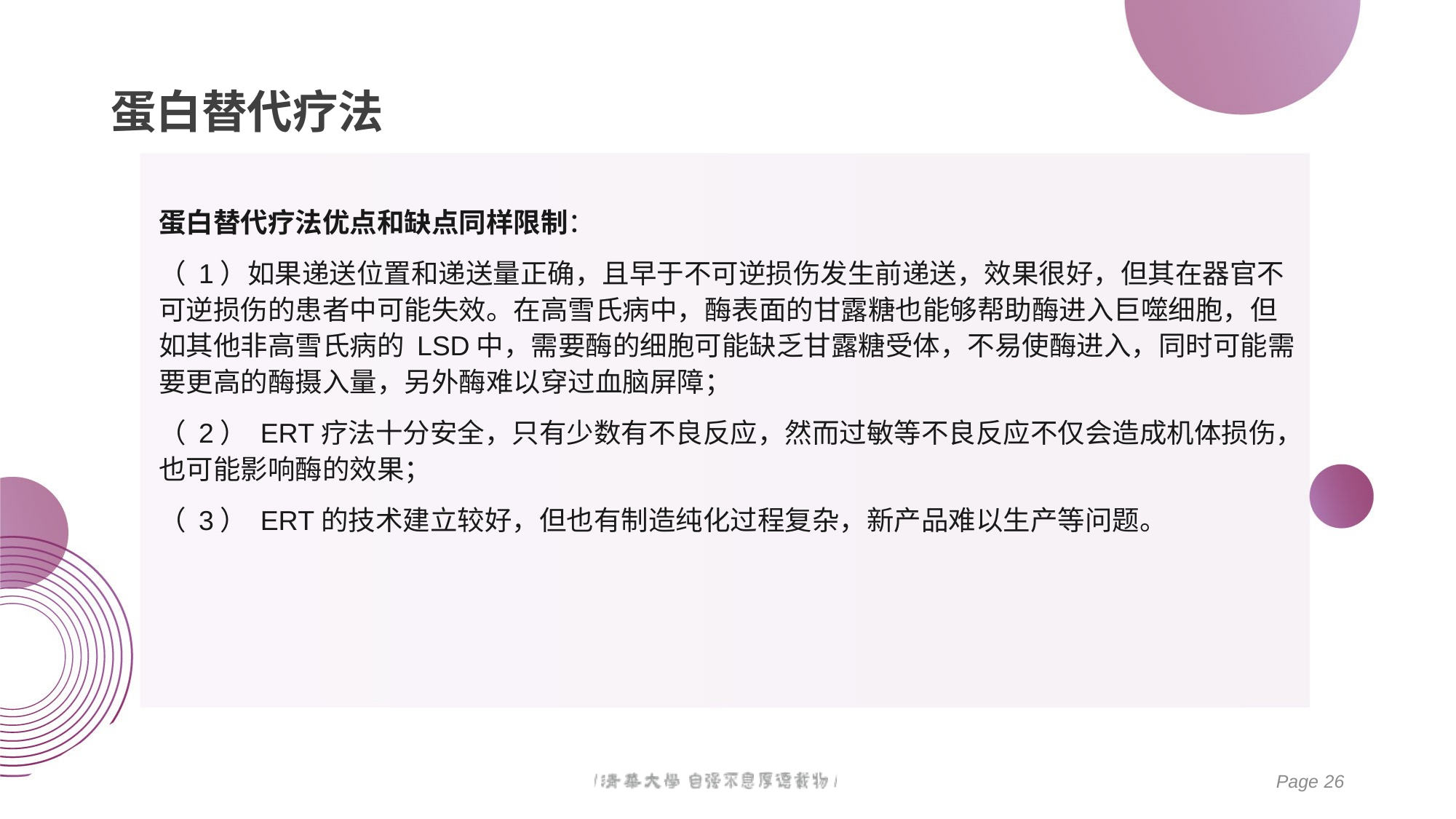

# 蛋白替代疗法

蛋白替代疗法优点和缺点同样限制：
（ 1）如果递送位置和递送量正确，且早于不可逆损伤发生前递送，效果很好，但其在器官不可逆损伤的患者中可能失效。在高雪氏病中，酶表面的甘露糖也能够帮助酶进入巨噬细胞，但如其他非高雪氏病的 LSD中，需要酶的细胞可能缺乏甘露糖受体，不易使酶进入，同时可能需要更高的酶摄入量，另外酶难以穿过血脑屏障；
（ 2） ERT疗法十分安全，只有少数有不良反应，然而过敏等不良反应不仅会造成机体损伤，也可能影响酶的效果；
（ 3） ERT的技术建立较好，但也有制造纯化过程复杂，新产品难以生产等问题。
Page 26